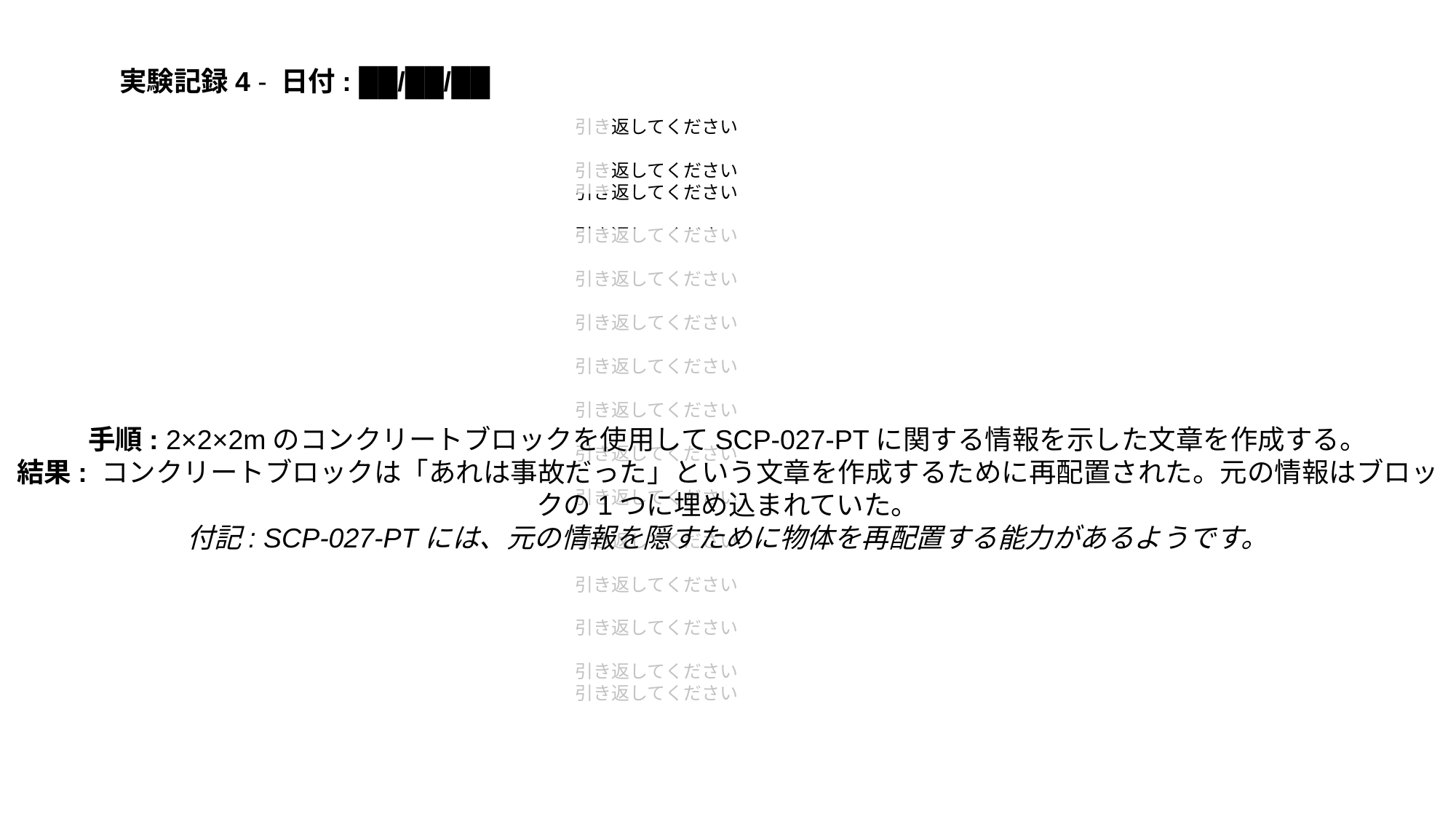

実験記録4 - 日付: ██/██/██
引き返してください

引き返してください
引き返してください

引き返してください

引き返してください

引き返してください

引き返してください

引き返してください

引き返してください

引き返してください

引き返してください

引き返してください

引き返してください

引き返してください
引き返してください
手順: 2×2×2mのコンクリートブロックを使用してSCP-027-PTに関する情報を示した文章を作成する。
結果: コンクリートブロックは「あれは事故だった」という文章を作成するために再配置された。元の情報はブロックの1つに埋め込まれていた。
付記: SCP-027-PTには、元の情報を隠すために物体を再配置する能力があるようです。